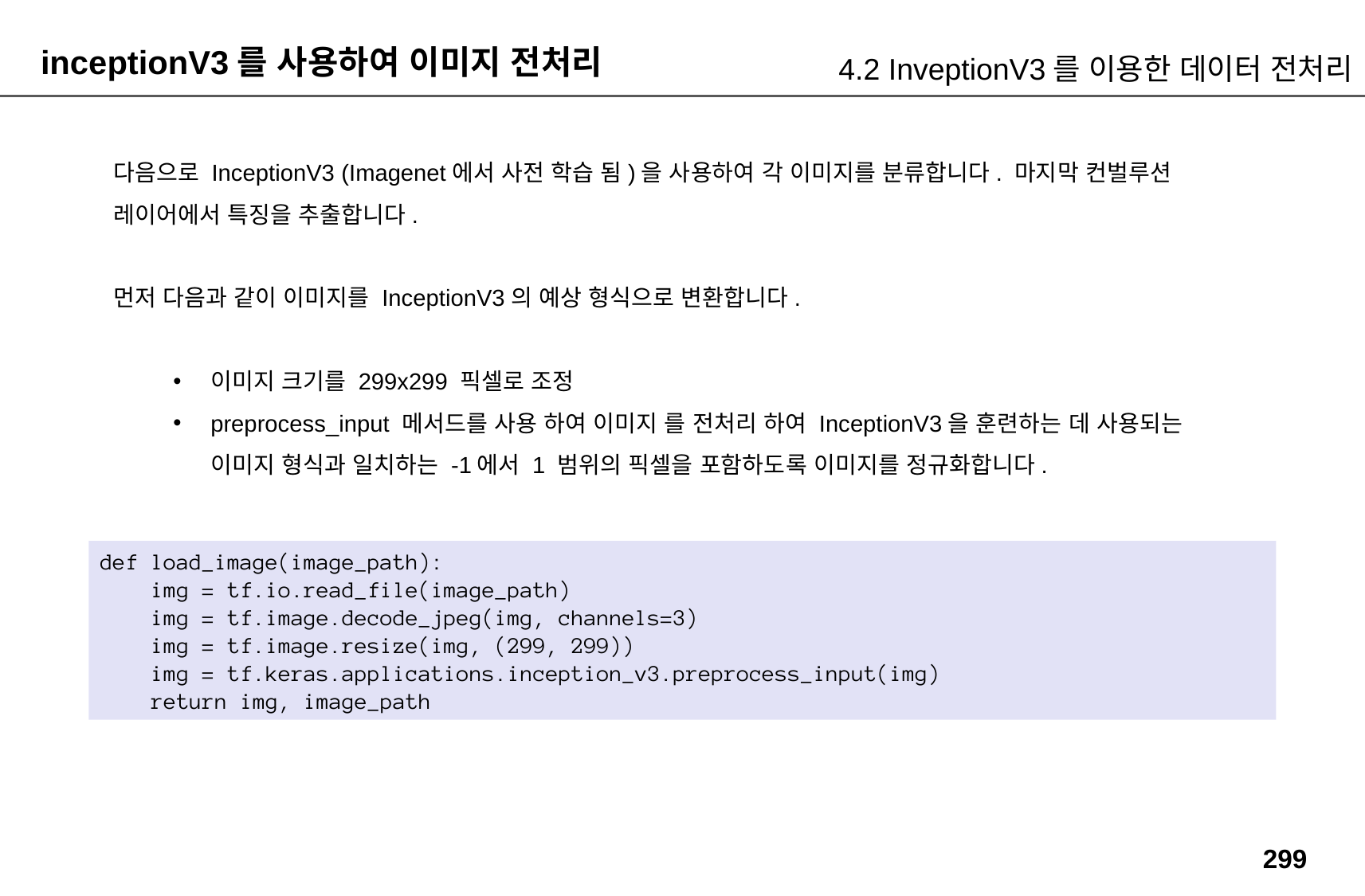

inceptionV3를 사용하여 이미지 전처리
4.2 InveptionV3를 이용한 데이터 전처리
다음으로 InceptionV3 (Imagenet에서 사전 학습 됨)을 사용하여 각 이미지를 분류합니다. 마지막 컨벌루션 레이어에서 특징을 추출합니다.

먼저 다음과 같이 이미지를 InceptionV3의 예상 형식으로 변환합니다.

이미지 크기를 299x299 픽셀로 조정
preprocess_input 메서드를 사용 하여 이미지 를 전처리 하여 InceptionV3을 훈련하는 데 사용되는 이미지 형식과 일치하는 -1에서 1 범위의 픽셀을 포함하도록 이미지를 정규화합니다.
def load_image(image_path):
    img = tf.io.read_file(image_path)
    img = tf.image.decode_jpeg(img, channels=3)
    img = tf.image.resize(img, (299, 299))
    img = tf.keras.applications.inception_v3.preprocess_input(img)
    return img, image_path